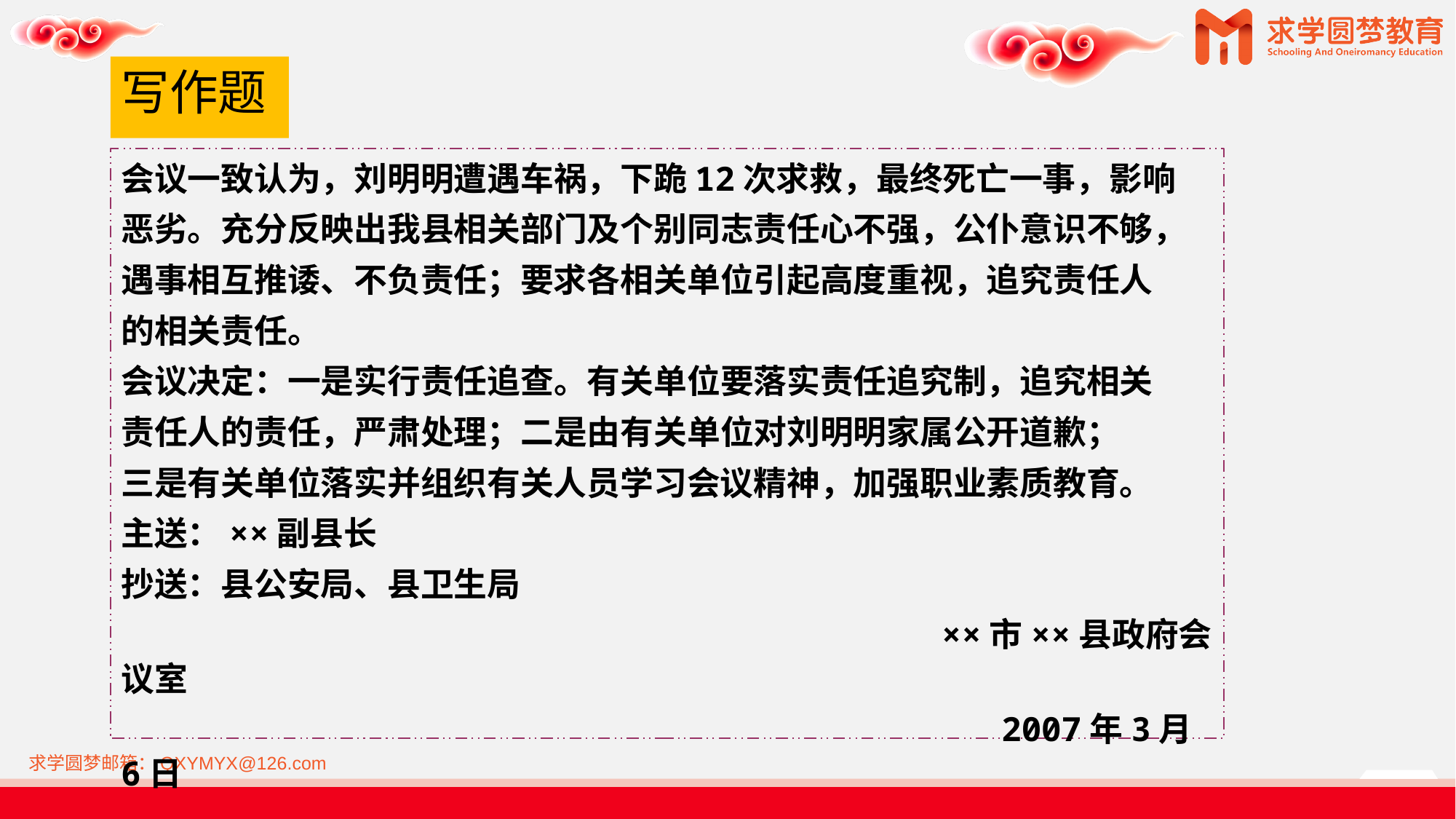

# 写作题
会议一致认为，刘明明遭遇车祸，下跪12次求救，最终死亡一事，影响
恶劣。充分反映出我县相关部门及个别同志责任心不强，公仆意识不够，
遇事相互推诿、不负责任；要求各相关单位引起高度重视，追究责任人
的相关责任。
会议决定：一是实行责任追查。有关单位要落实责任追究制，追究相关
责任人的责任，严肃处理；二是由有关单位对刘明明家属公开道歉；
三是有关单位落实并组织有关人员学习会议精神，加强职业素质教育。
主送：××副县长
抄送：县公安局、县卫生局
                                         ××市××县政府会议室
                                            2007年3月6日